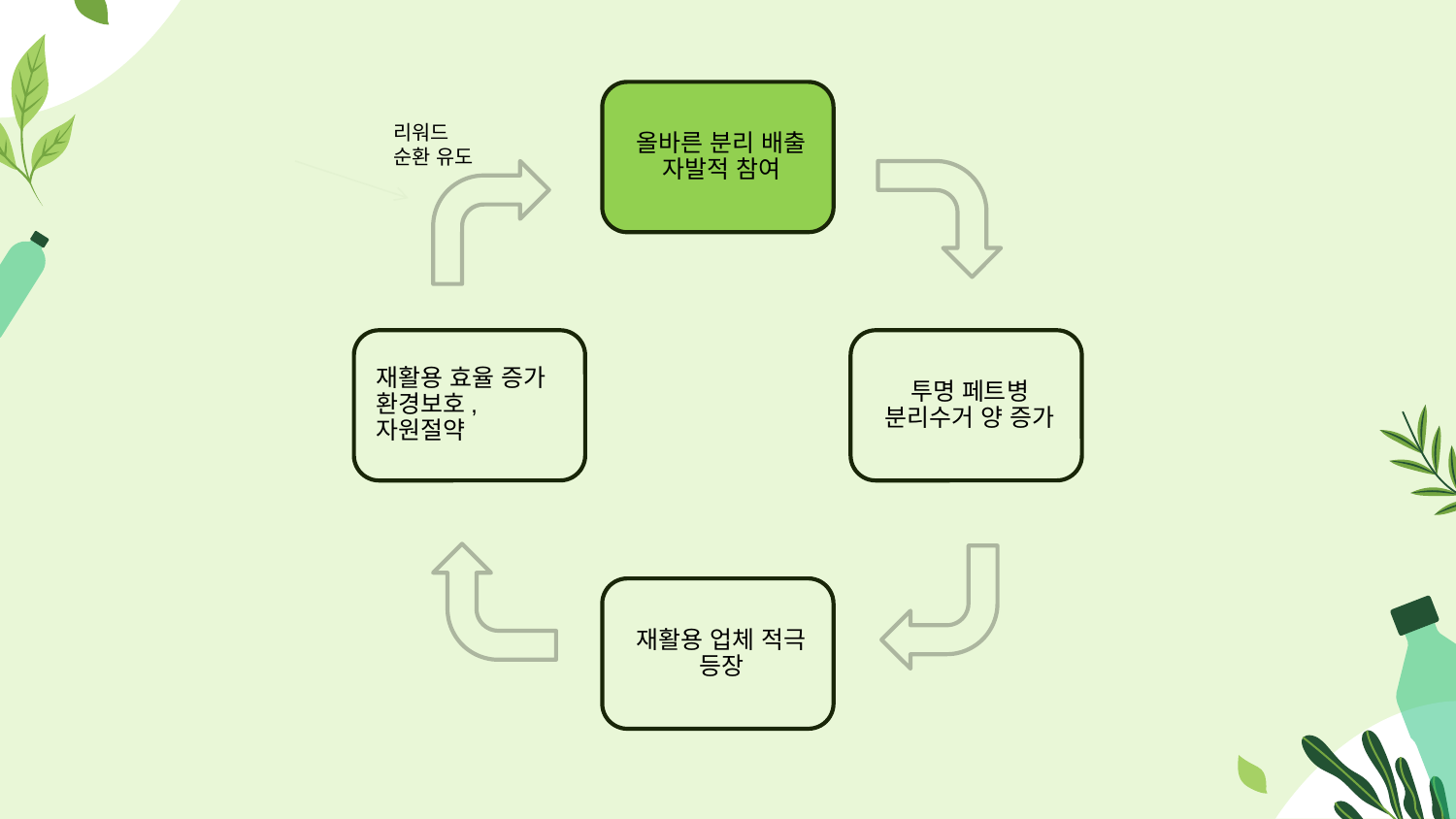

올바른 분리 배출 자발적 참여
투명 페트병 분리수거 양 증가
재활용 업체 적극 등장
재활용 효율 증가 환경보호,자원절약
리워드
순환 유도